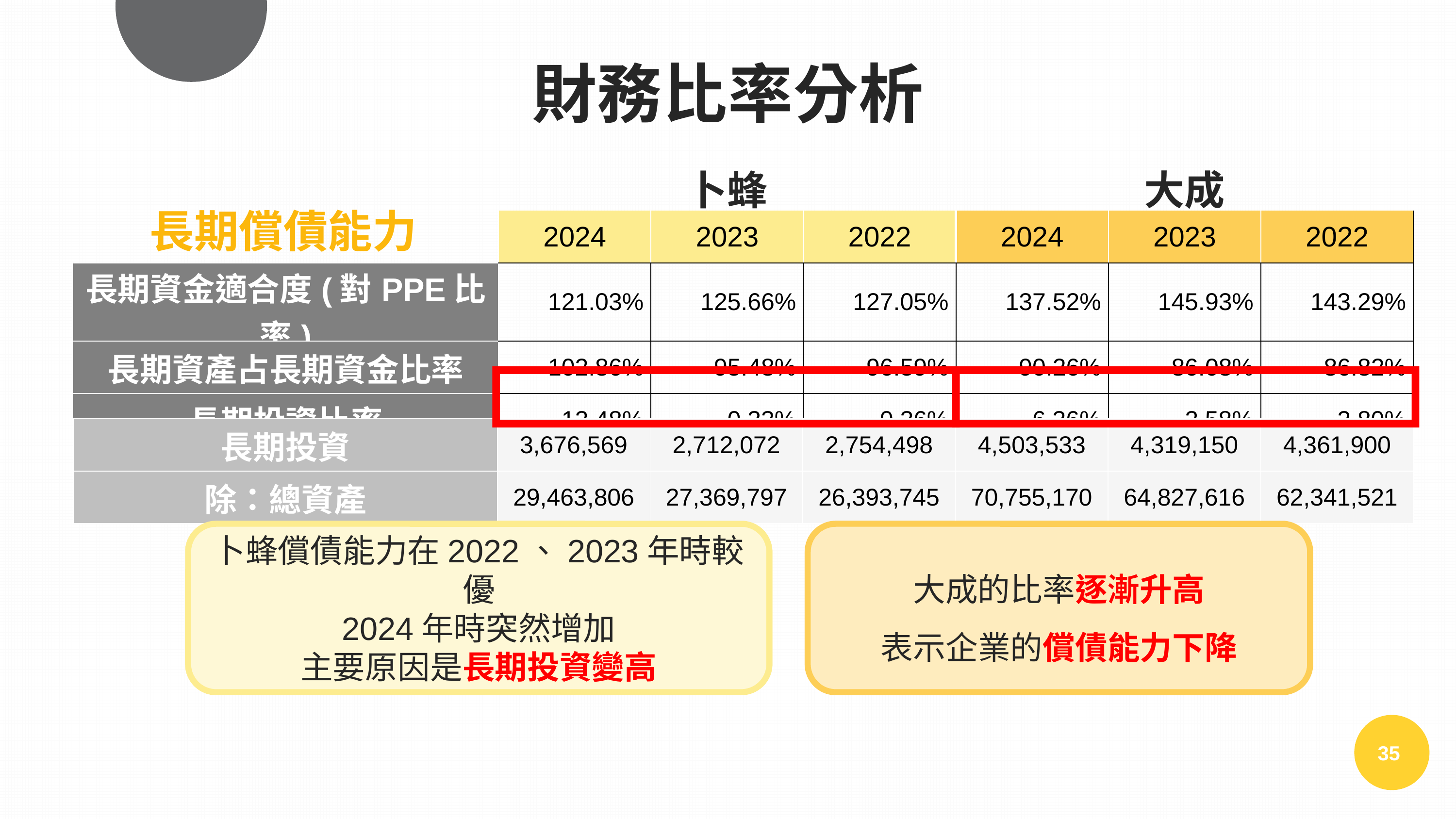

財務比率分析
|  | 卜蜂 |  |  | 大成 |  |  |
| --- | --- | --- | --- | --- | --- | --- |
|  | 2024 | 2023 | 2022 | 2024 | 2023 | 2022 |
| 長期資金適合度(對PPE比率) | 121.03% | 125.66% | 127.05% | 137.52% | 145.93% | 143.29% |
| 長期資產占長期資金比率 | 102.86% | 95.48% | 96.59% | 90.26% | 86.08% | 86.82% |
| 長期投資比率 | 12.48% | 0.33% | 0.36% | 6.36% | 2.58% | 2.80% |
長期償債能力

| 長期投資 | 3,676,569 | 2,712,072 | 2,754,498 | 4,503,533 | 4,319,150 | 4,361,900 |
| --- | --- | --- | --- | --- | --- | --- |
| 除：總資產 | 29,463,806 | 27,369,797 | 26,393,745 | 70,755,170 | 64,827,616 | 62,341,521 |
大成的比率逐漸升高
表示企業的償債能力下降
卜蜂償債能力在2022、2023年時較優
2024年時突然增加
主要原因是長期投資變高

35